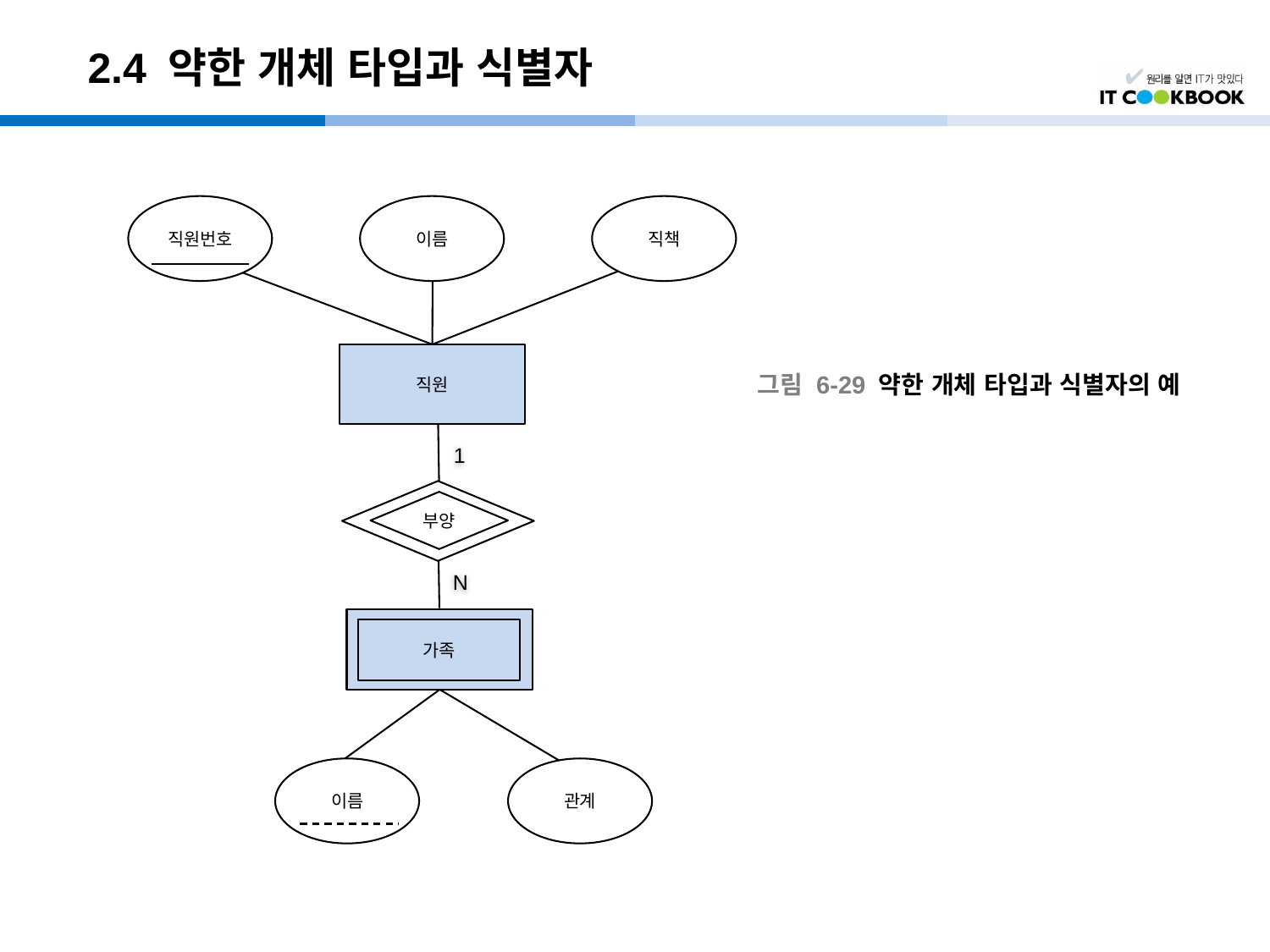

# 2.4 약한 개체 타입과 식별자
직원번호
이름
직책
직원
그림 6-29 약한 개체 타입과 식별자의 예
1

부양
N

가족
이름
관계